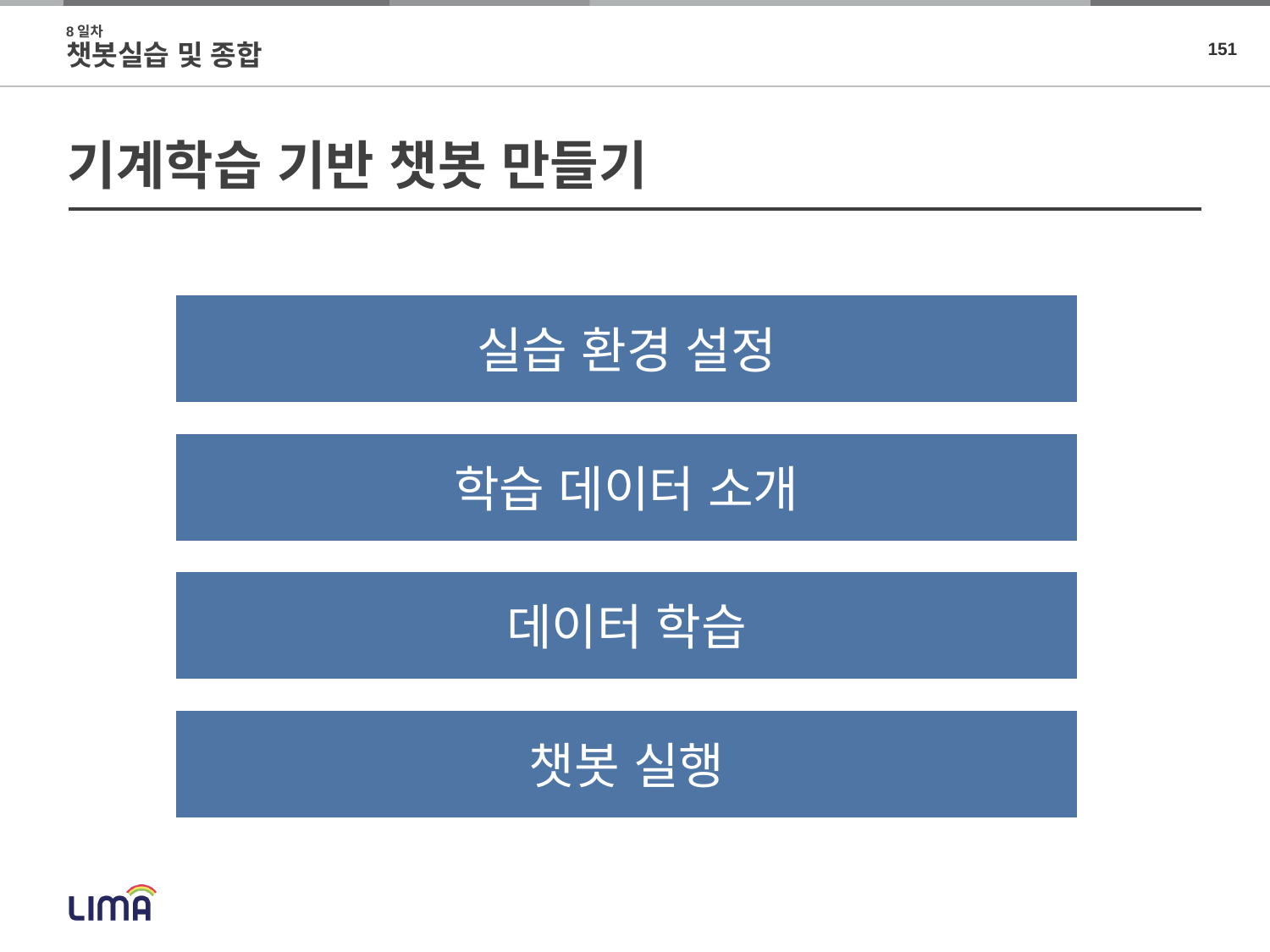

8일차
챗봇실습 및 종합
# 기계학습 기반 챗봇 만들기
실습 환경 설정
학습 데이터 소개
데이터 학습
챗봇 실행